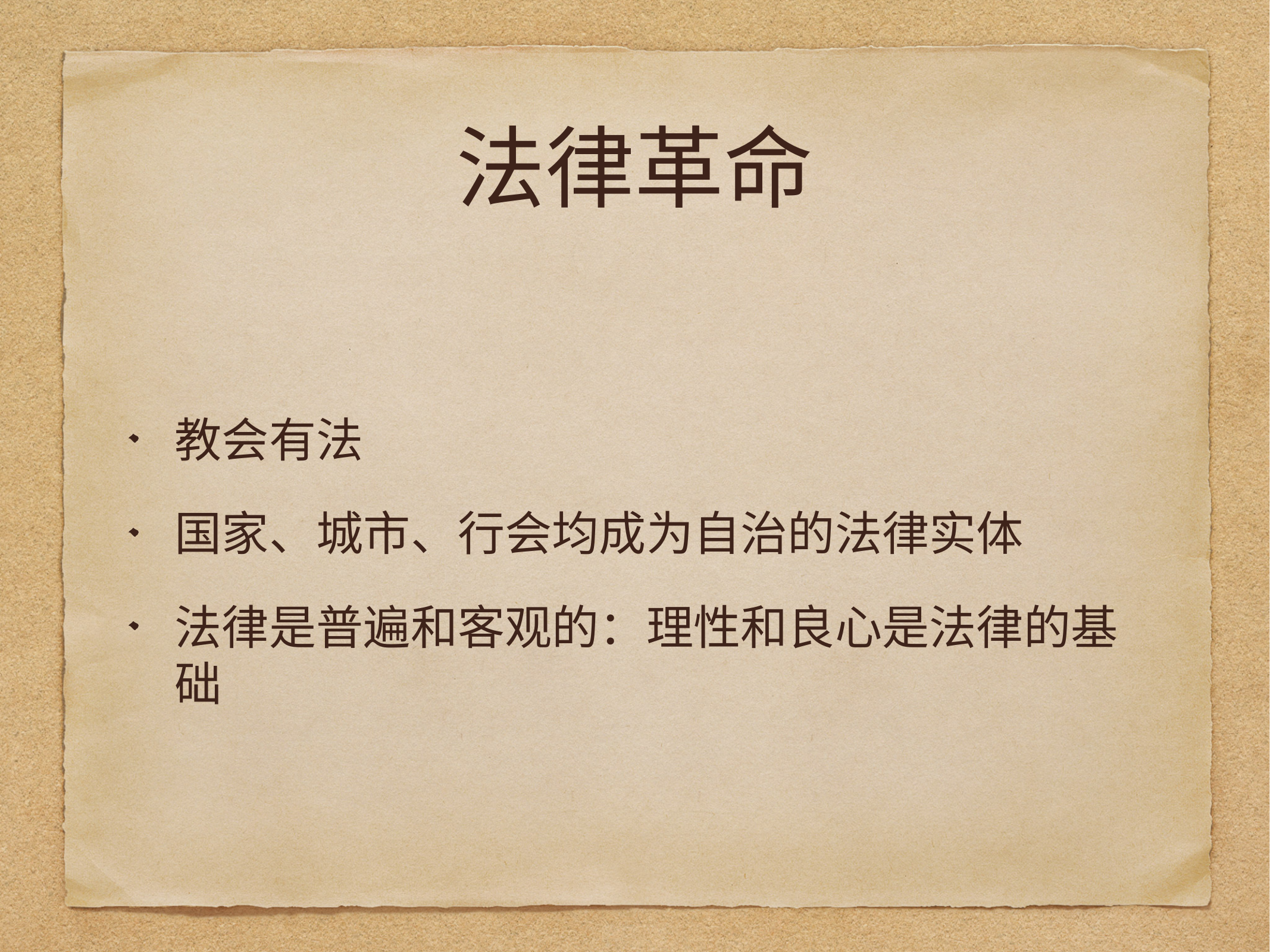

# 法律革命
教会有法
国家、城市、行会均成为自治的法律实体
法律是普遍和客观的：理性和良心是法律的基础